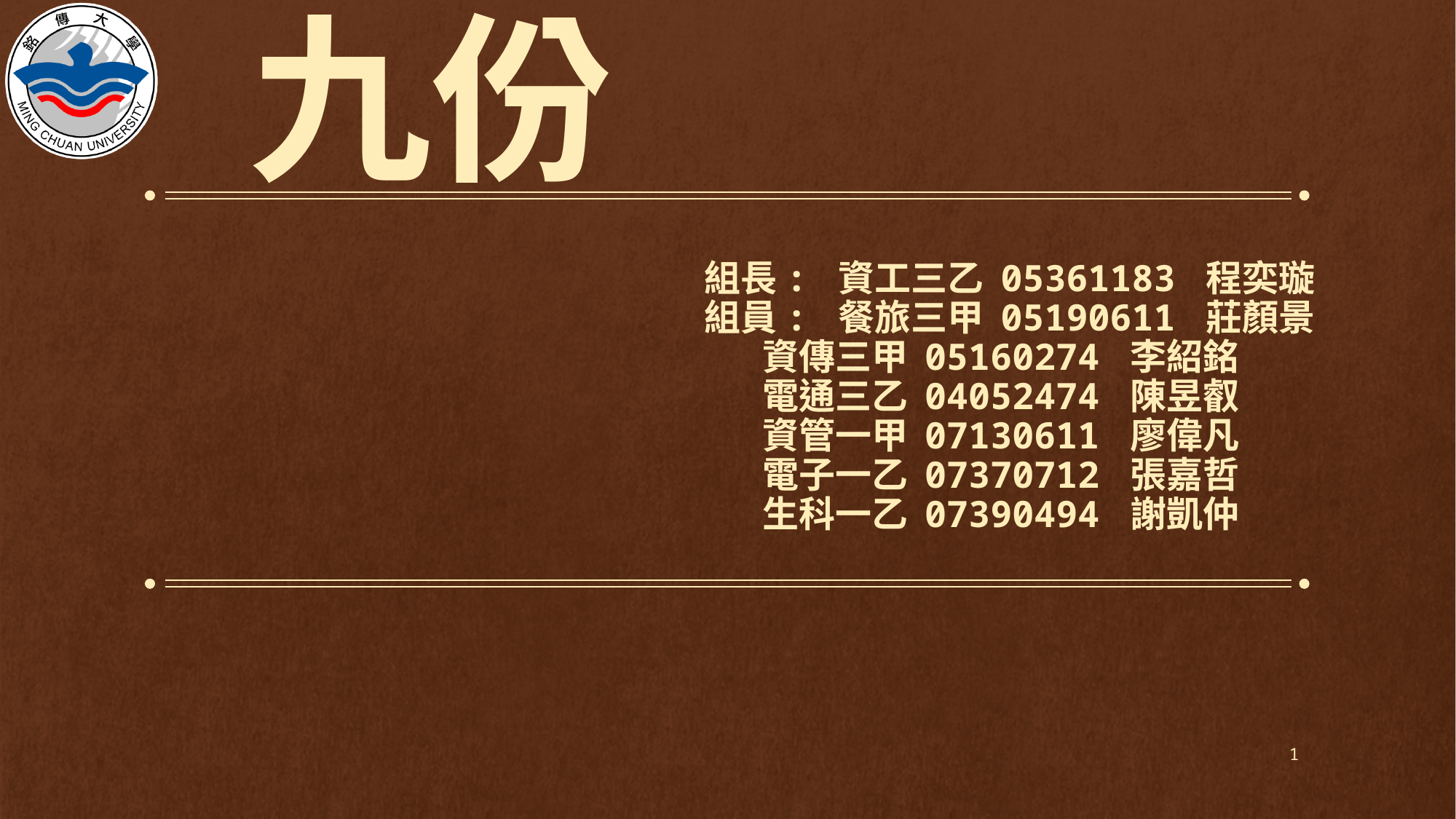

# 九份
組長: 資工三乙 05361183 程奕璇
組員: 餐旅三甲 05190611 莊顏景
      資傳三甲 05160274 李紹銘
      電通三乙 04052474 陳昱叡
      資管一甲 07130611 廖偉凡
      電子一乙 07370712 張嘉哲
      生科一乙 07390494 謝凱仲
1